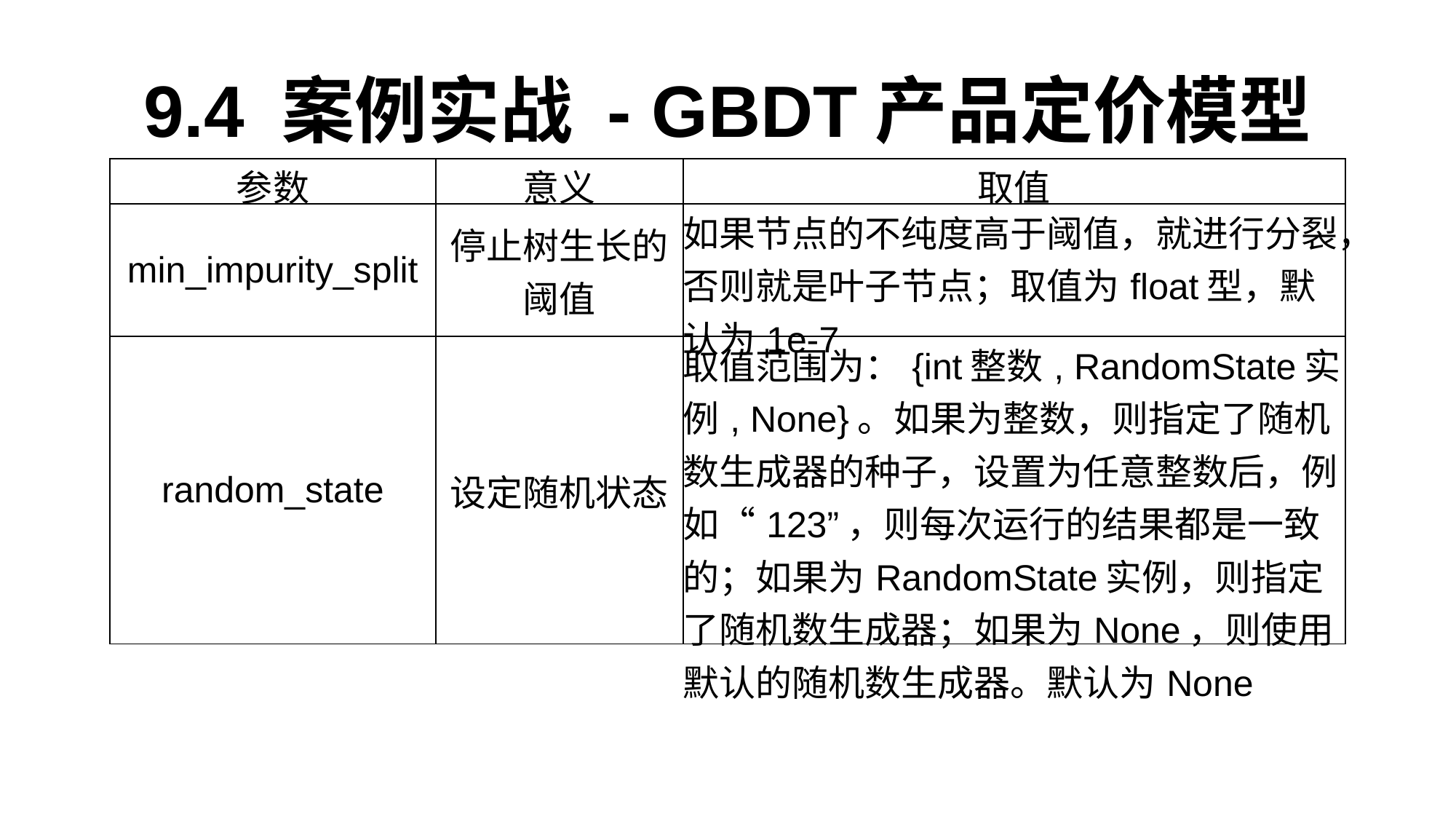

9.4 案例实战 - GBDT产品定价模型
| 参数 | 意义 | 取值 |
| --- | --- | --- |
| min\_impurity\_split | 停止树生长的阈值 | 如果节点的不纯度高于阈值，就进行分裂，否则就是叶子节点；取值为float型，默认为1e-7 |
| random\_state | 设定随机状态 | 取值范围为：{int整数, RandomState实例, None}。如果为整数，则指定了随机数生成器的种子，设置为任意整数后，例如“123”，则每次运行的结果都是一致的；如果为RandomState实例，则指定了随机数生成器；如果为None，则使用默认的随机数生成器。默认为None |